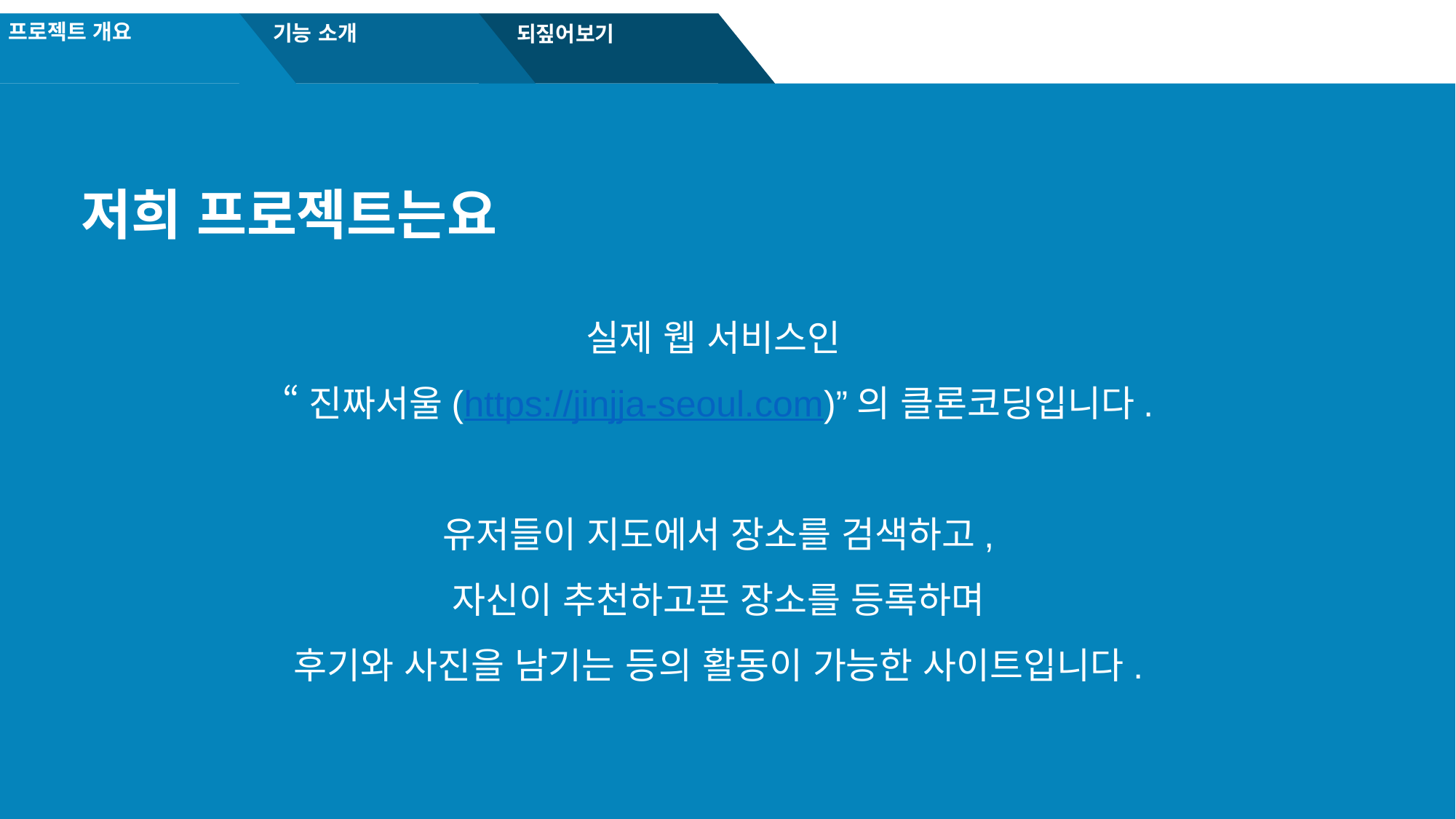

프로젝트 개요

기능 소개
되짚어보기

저희 프로젝트는요
실제 웹 서비스인
“진짜서울(https://jinjja-seoul.com)”의 클론코딩입니다.

유저들이 지도에서 장소를 검색하고,
자신이 추천하고픈 장소를 등록하며
후기와 사진을 남기는 등의 활동이 가능한 사이트입니다.